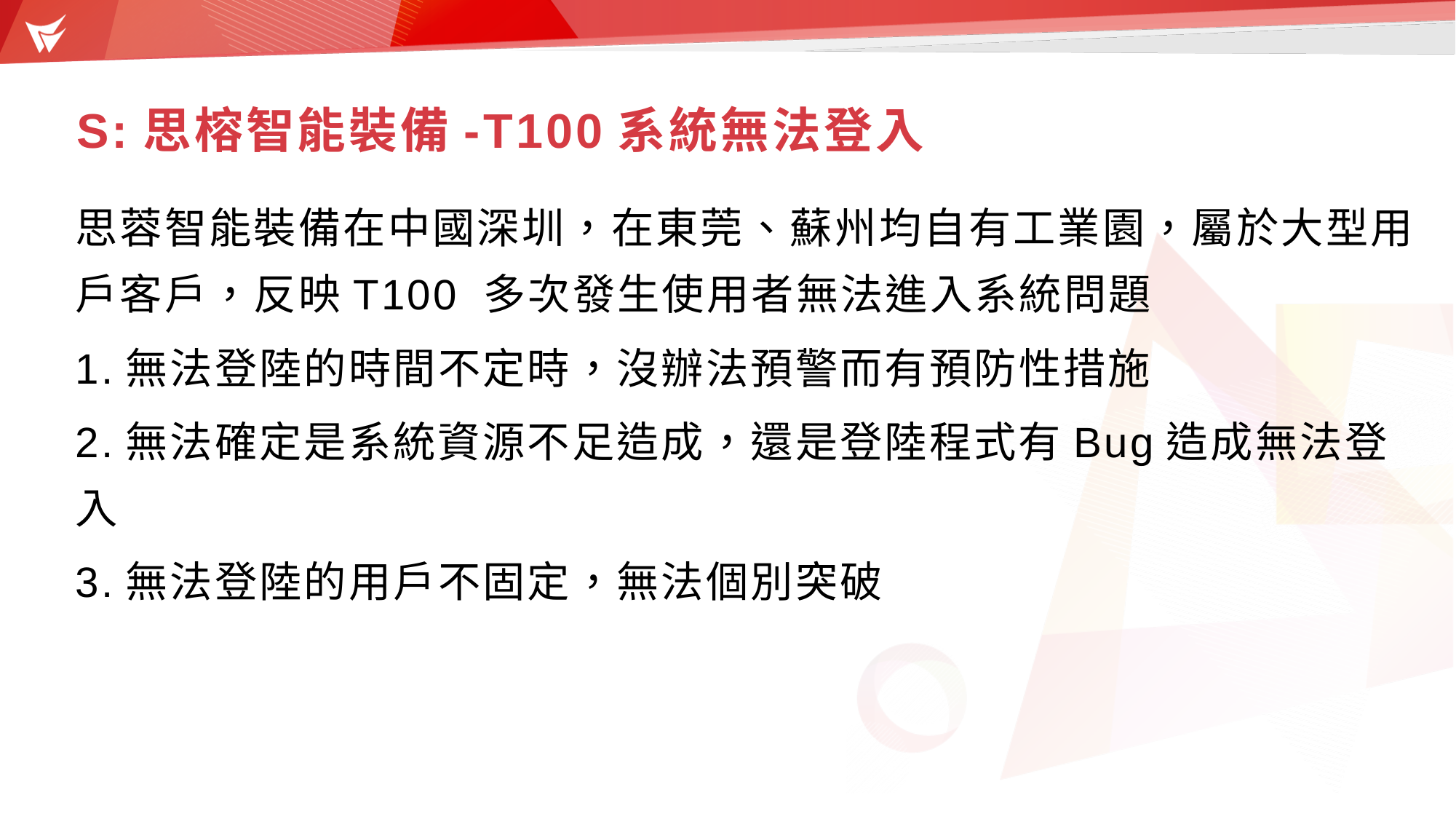

# S:思榕智能裝備-T100系統無法登入
思蓉智能裝備在中國深圳，在東莞、蘇州均自有工業園，屬於大型用戶客戶，反映T100 多次發生使用者無法進入系統問題
1.無法登陸的時間不定時，沒辦法預警而有預防性措施
2.無法確定是系統資源不足造成，還是登陸程式有Bug造成無法登入
3.無法登陸的用戶不固定，無法個別突破